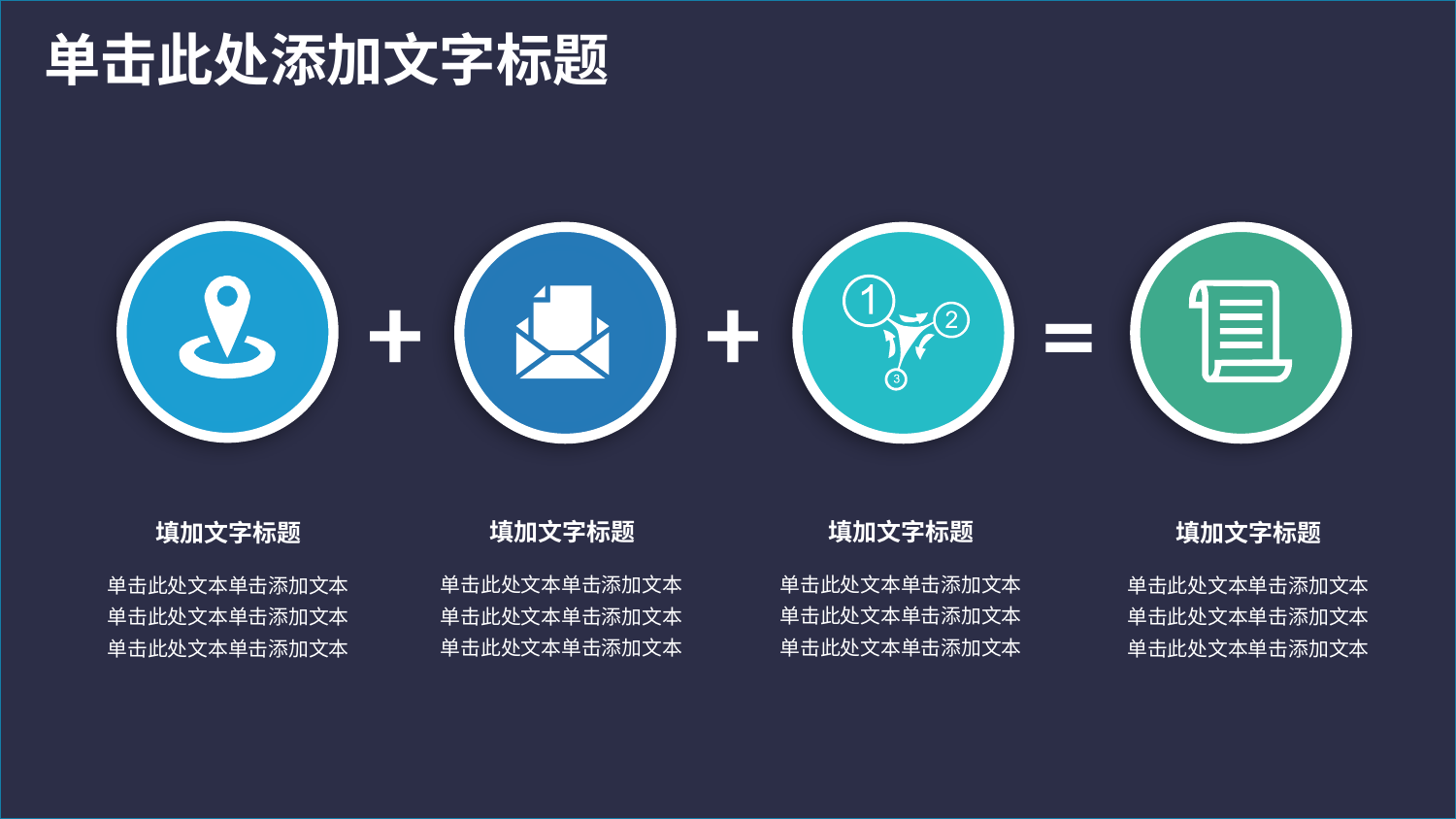

+
+
=

填加文字标题
填加文字标题
填加文字标题
填加文字标题
单击此处文本单击添加文本单击此处文本单击添加文本单击此处文本单击添加文本
单击此处文本单击添加文本单击此处文本单击添加文本单击此处文本单击添加文本
单击此处文本单击添加文本单击此处文本单击添加文本单击此处文本单击添加文本
单击此处文本单击添加文本单击此处文本单击添加文本单击此处文本单击添加文本